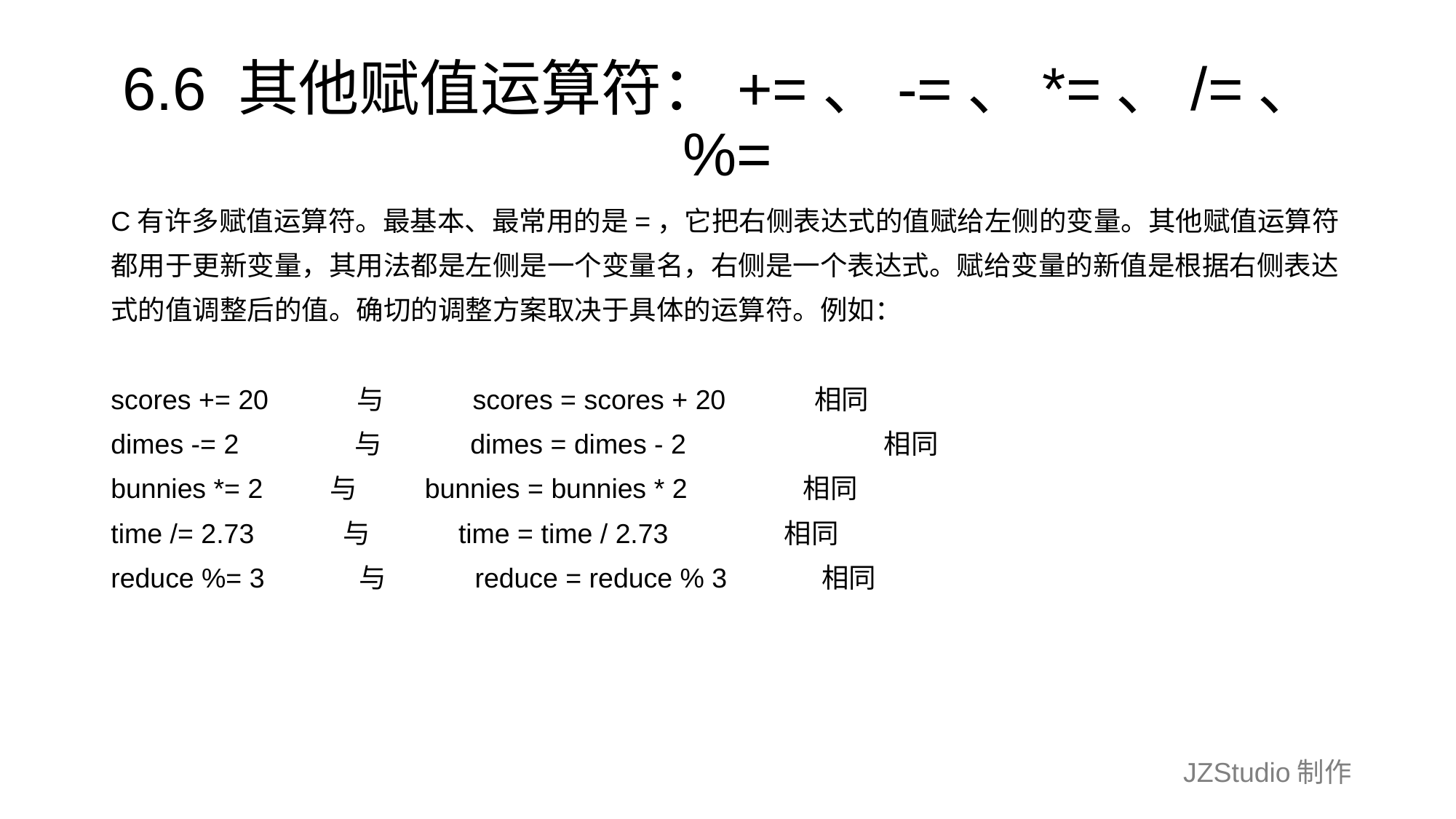

# 6.6 其他赋值运算符：+=、-=、*=、/=、%=
C有许多赋值运算符。最基本、最常用的是=，它把右侧表达式的值赋给左侧的变量。其他赋值运算符
都用于更新变量，其用法都是左侧是一个变量名，右侧是一个表达式。赋给变量的新值是根据右侧表达
式的值调整后的值。确切的调整方案取决于具体的运算符。例如：

scores += 20　　　与　　　scores = scores + 20　　　相同
dimes -= 2　　　　与　　　dimes = dimes - 2　　　　　　　相同
bunnies *= 2　　 与　　 bunnies = bunnies * 2　　　　相同
time /= 2.73　　　与　　　time = time / 2.73　　　　相同
reduce %= 3　　　 与　　　reduce = reduce % 3　　　 相同